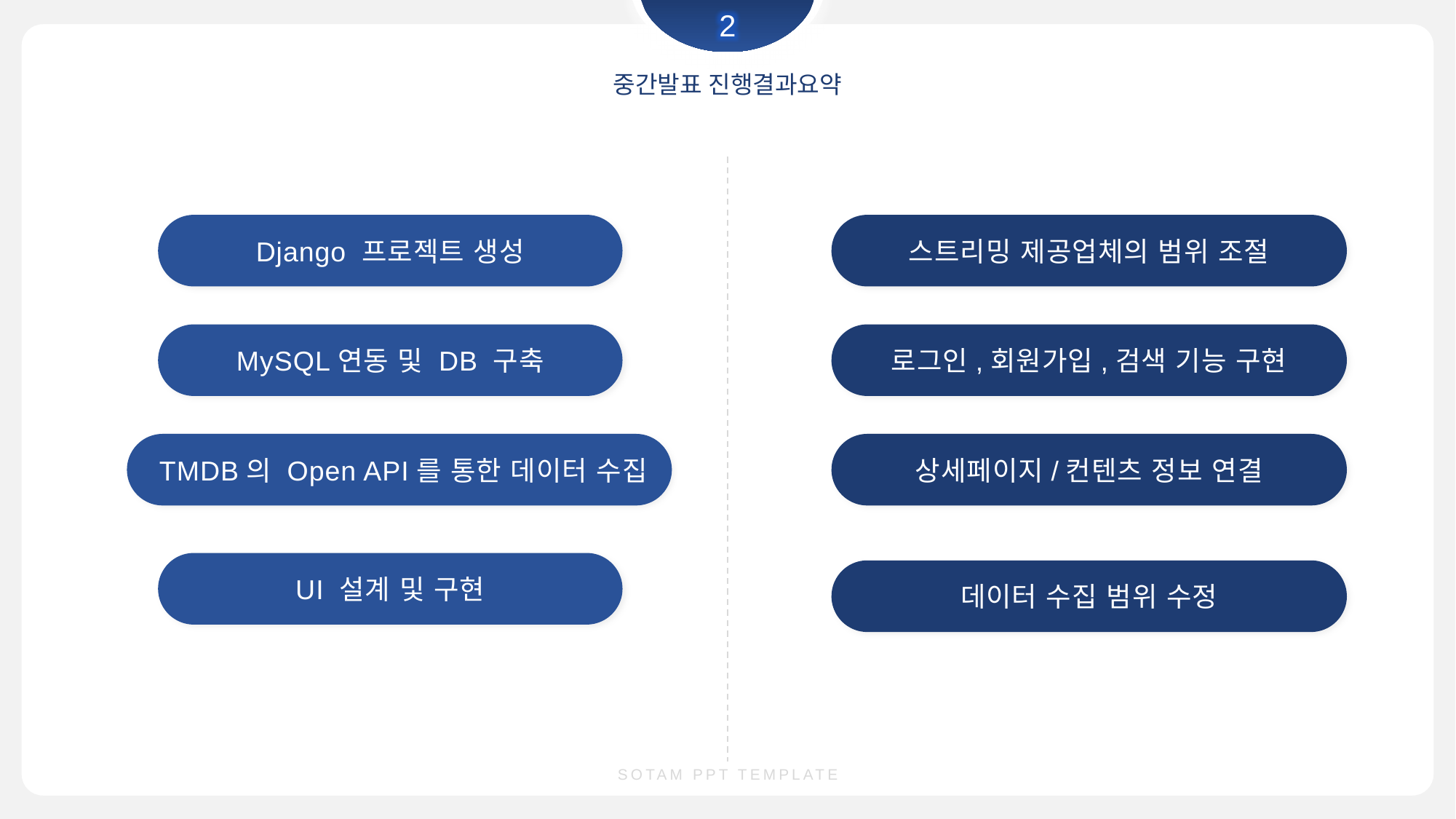

2
중간발표 진행결과요약
Django 프로젝트 생성
스트리밍 제공업체의 범위 조절
MySQL연동 및 DB 구축
로그인,회원가입,검색 기능 구현
 TMDB의 Open API를 통한 데이터 수집
상세페이지/컨텐츠 정보 연결
UI 설계 및 구현
데이터 수집 범위 수정
SOTAM PPT TEMPLATE